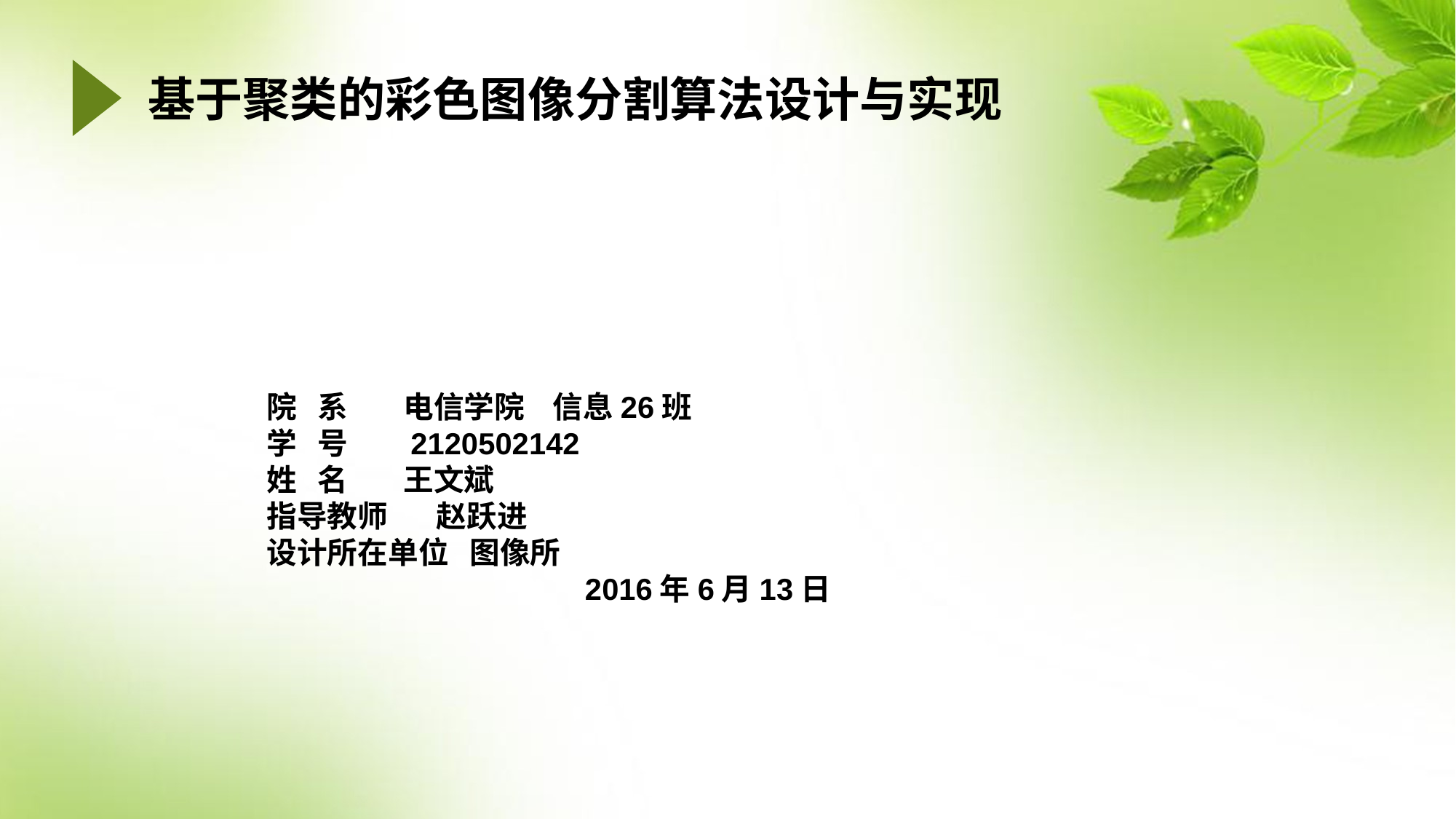

# 基于聚类的彩色图像分割算法设计与实现
院   系        电信学院    信息26班
学   号        2120502142
姓   名        王文斌
指导教师       赵跃进
设计所在单位   图像所
	                         2016年6月13日